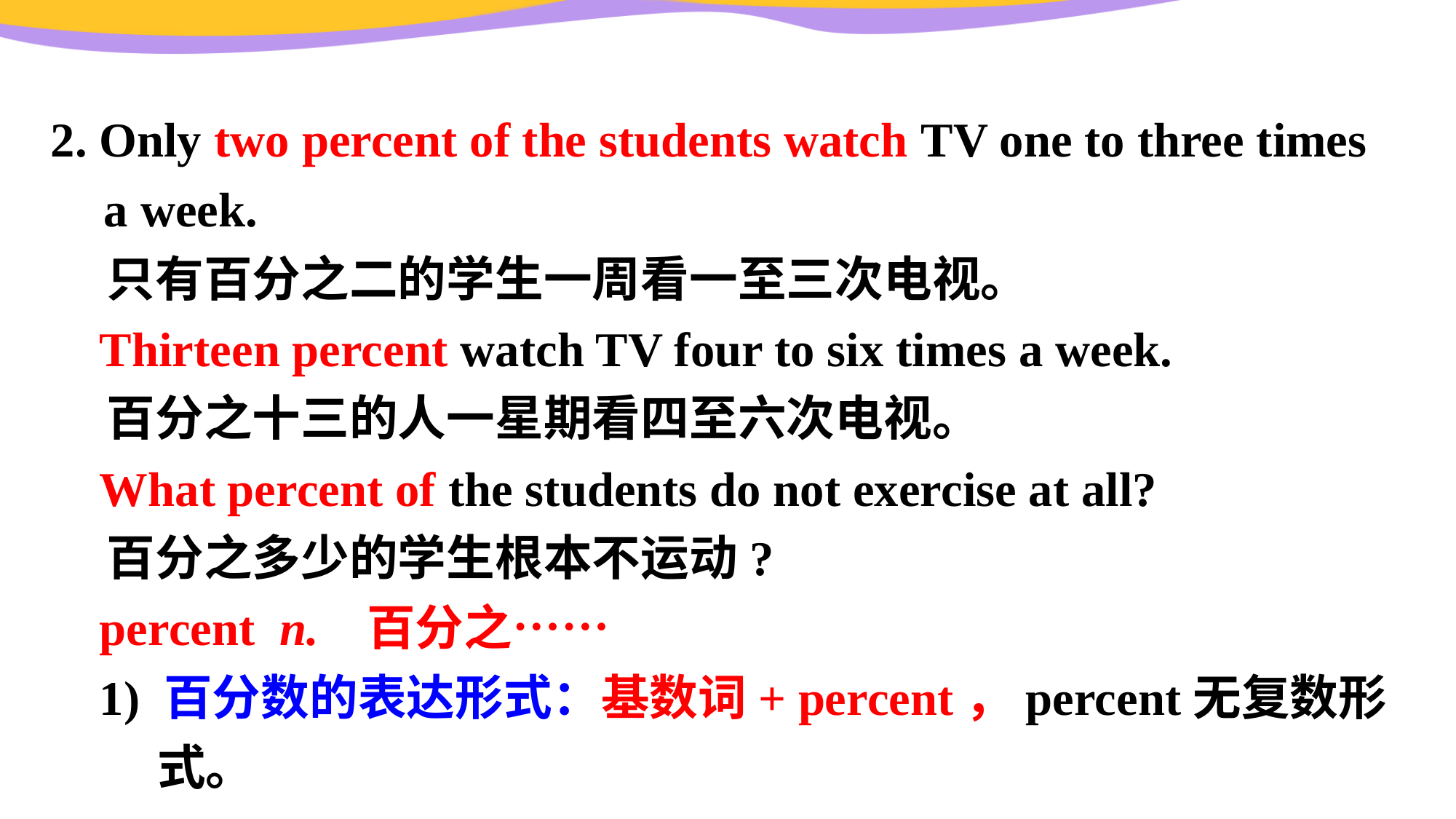

2. Only two percent of the students watch TV one to three times a week.
    只有百分之二的学生一周看一至三次电视。
    Thirteen percent watch TV four to six times a week.
    百分之十三的人一星期看四至六次电视。
    What percent of the students do not exercise at all?
    百分之多少的学生根本不运动?
    percent  n.   百分之……
    1) 百分数的表达形式：基数词+ percent，percent无复数形式。